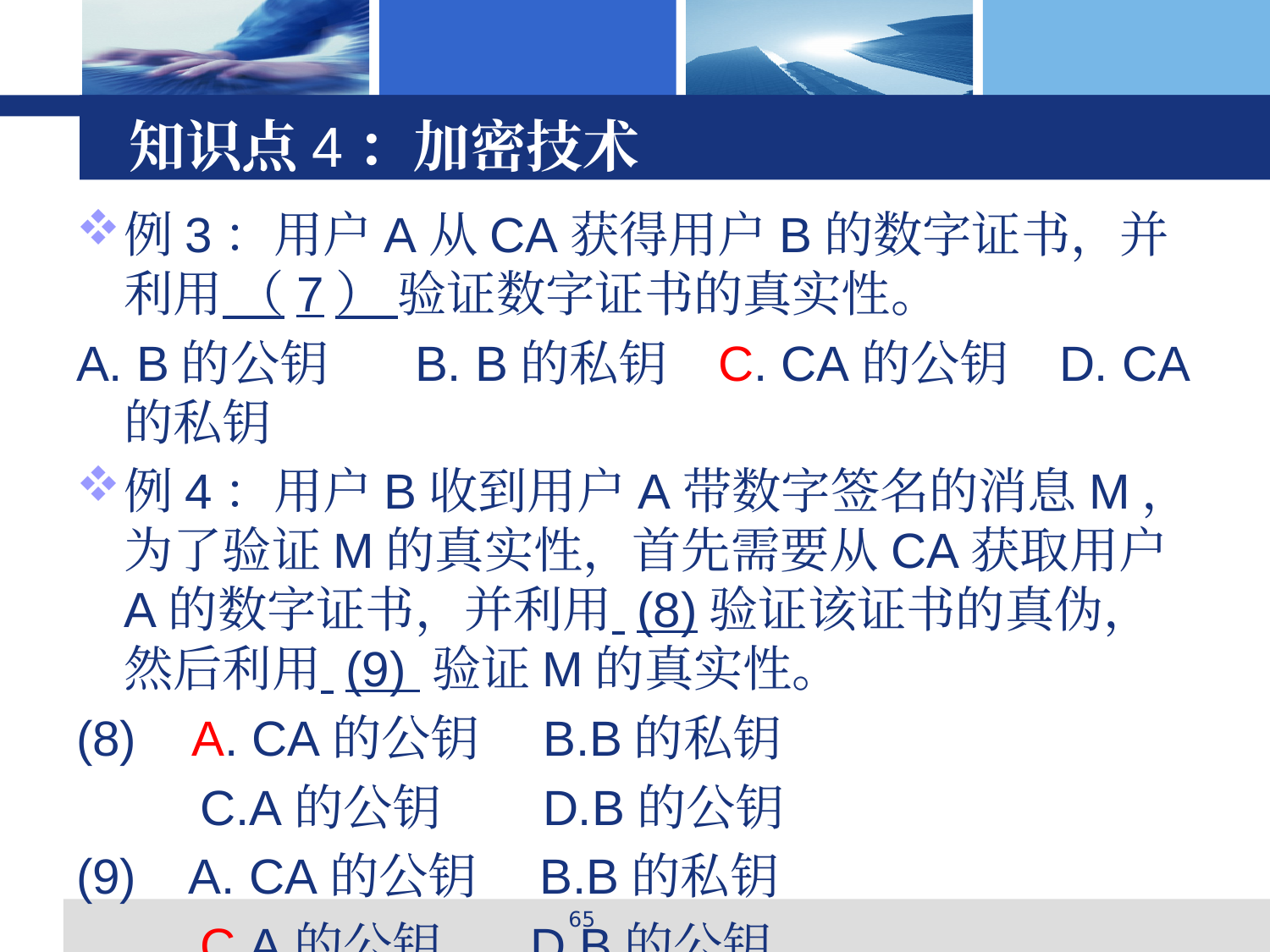

# 知识点4：加密技术
例3：用户A从CA获得用户B的数字证书，并利用 （7） 验证数字证书的真实性。
A. B的公钥	  B. B的私钥   C. CA的公钥   D. CA的私钥
例4：用户B收到用户A带数字签名的消息M，为了验证M的真实性，首先需要从CA获取用户A的数字证书，并利用 (8)验证该证书的真伪，然后利用 (9) 验证M的真实性。
(8)    A. CA的公钥    B.B的私钥
         C.A的公钥       D.B的公钥
(9)    A. CA的公钥    B.B的私钥
         C.A的公钥      D.B的公钥

65